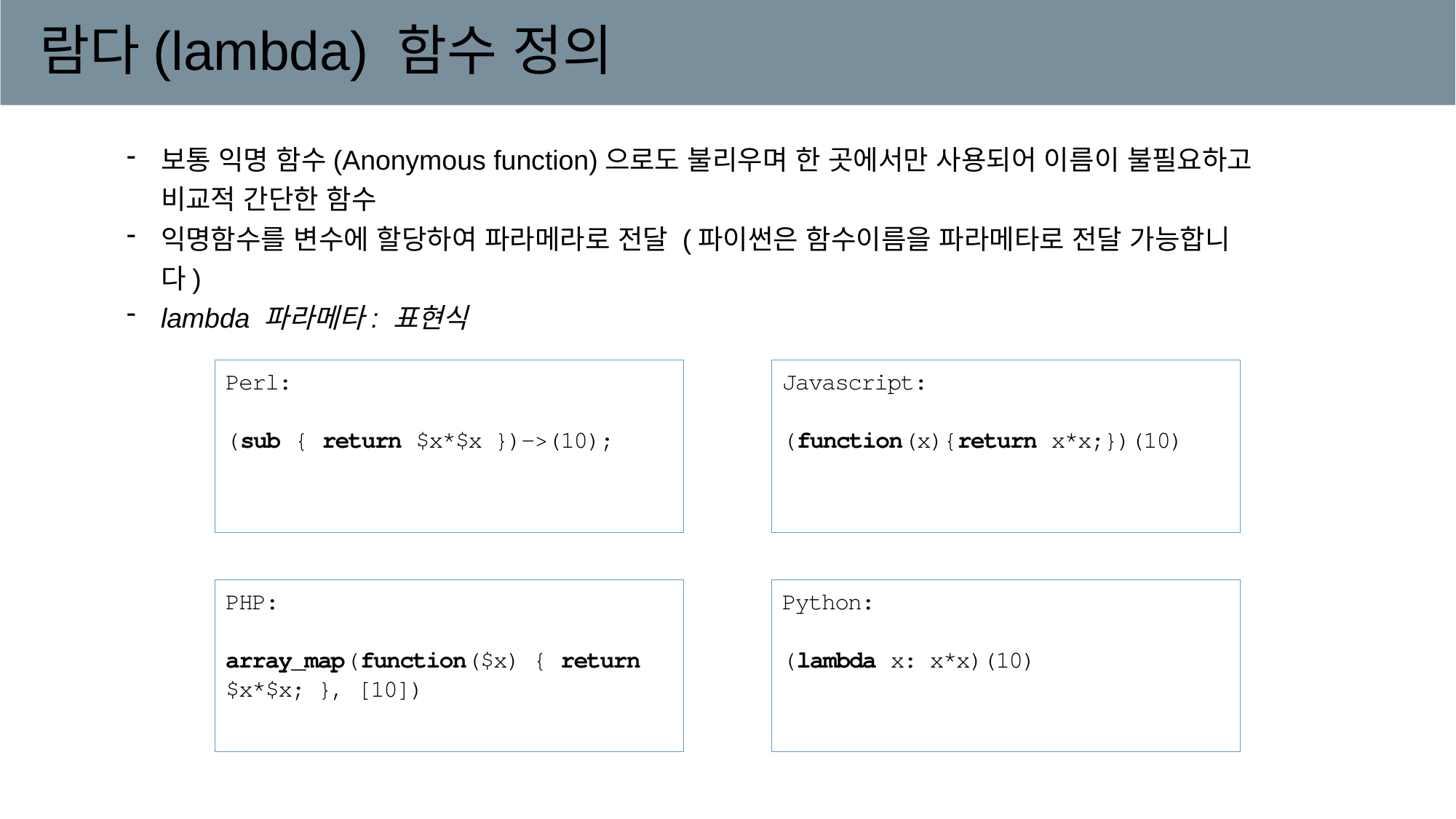

# 람다(lambda) 함수 정의
보통 익명 함수(Anonymous function)으로도 불리우며 한 곳에서만 사용되어 이름이 불필요하고 비교적 간단한 함수
익명함수를 변수에 할당하여 파라메라로 전달 (파이썬은 함수이름을 파라메타로 전달 가능합니다)
lambda 파라메타: 표현식
Perl:

(sub { return $x*$x })->(10);
Javascript:

(function(x){return x*x;})(10)
PHP:

array_map(function($x) { return $x*$x; }, [10])
Python:

(lambda x: x*x)(10)